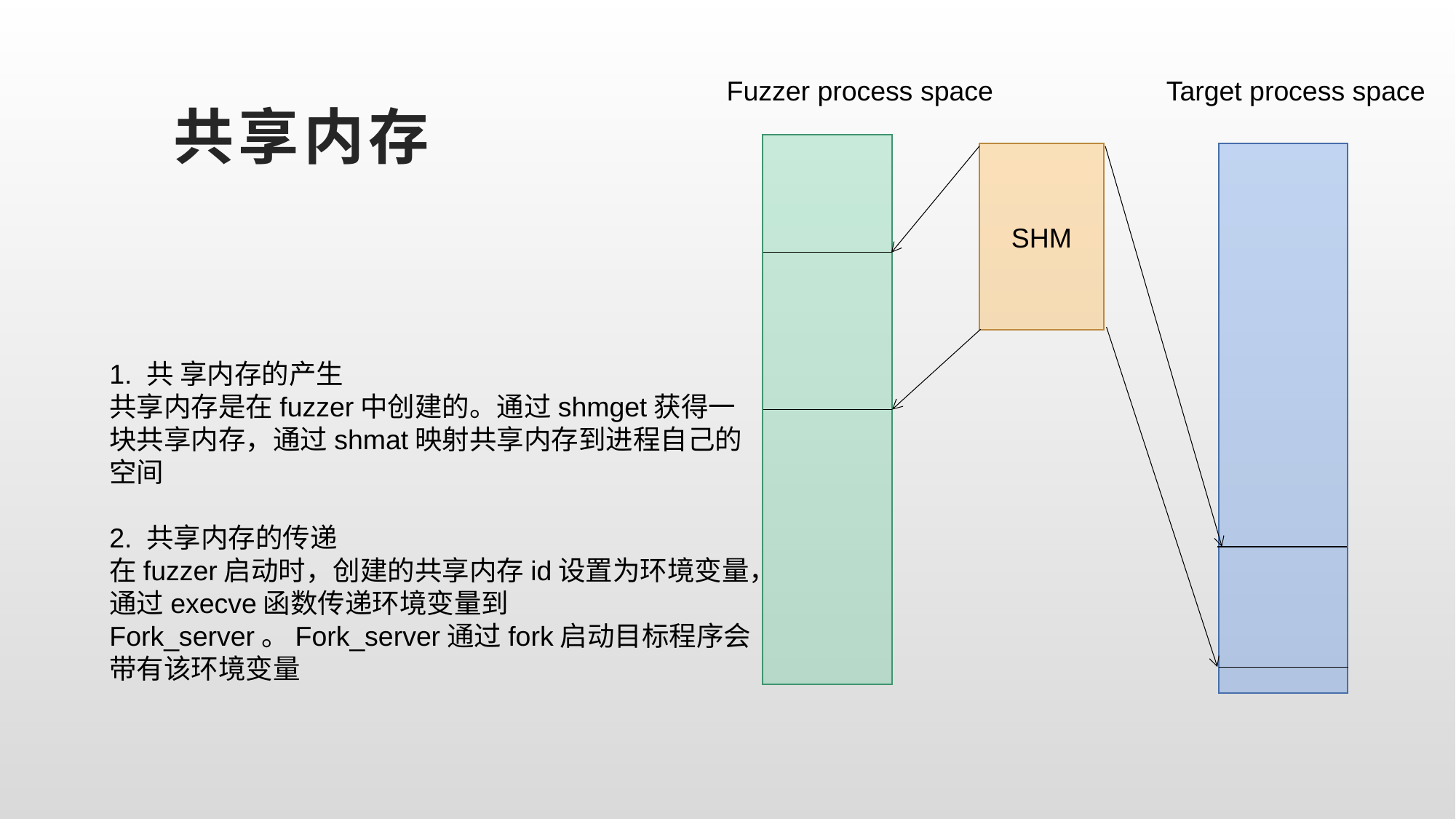

# 共享内存
Fuzzer process space
Target process space

SHM

1. 共 享内存的产生
共享内存是在fuzzer中创建的。通过shmget获得一
块共享内存，通过shmat映射共享内存到进程自己的空间

2. 共享内存的传递
在fuzzer启动时，创建的共享内存id设置为环境变量，通过execve函数传递环境变量到Fork_server。Fork_server通过fork启动目标程序会带有该环境变量